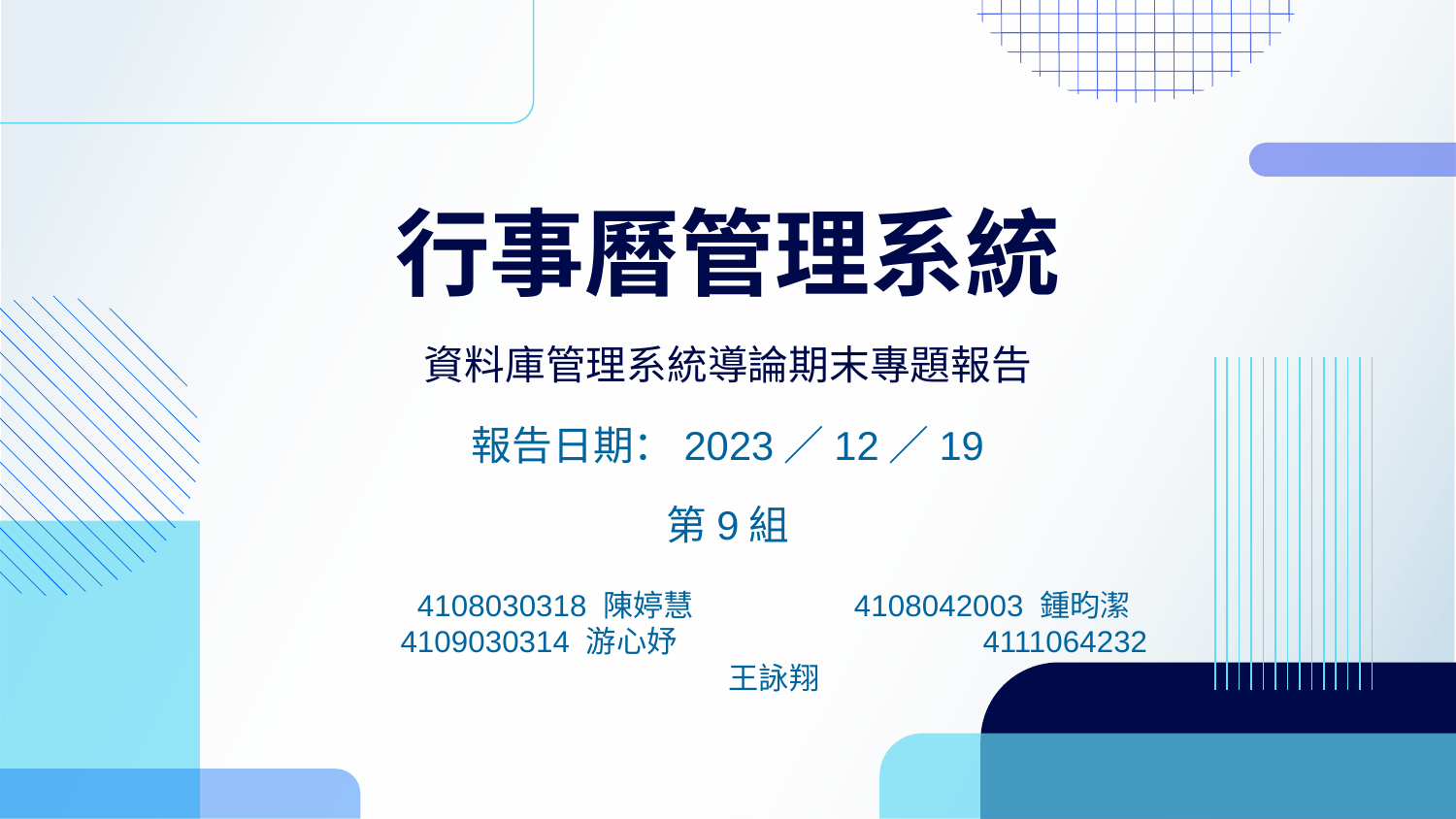

# 行事曆管理系統
資料庫管理系統導論期末專題報告
報告日期：2023／12／19
第9組

4108030318 陳婷慧 		4108042003 鍾昀潔
4109030314 游心妤   		4111064232 王詠翔